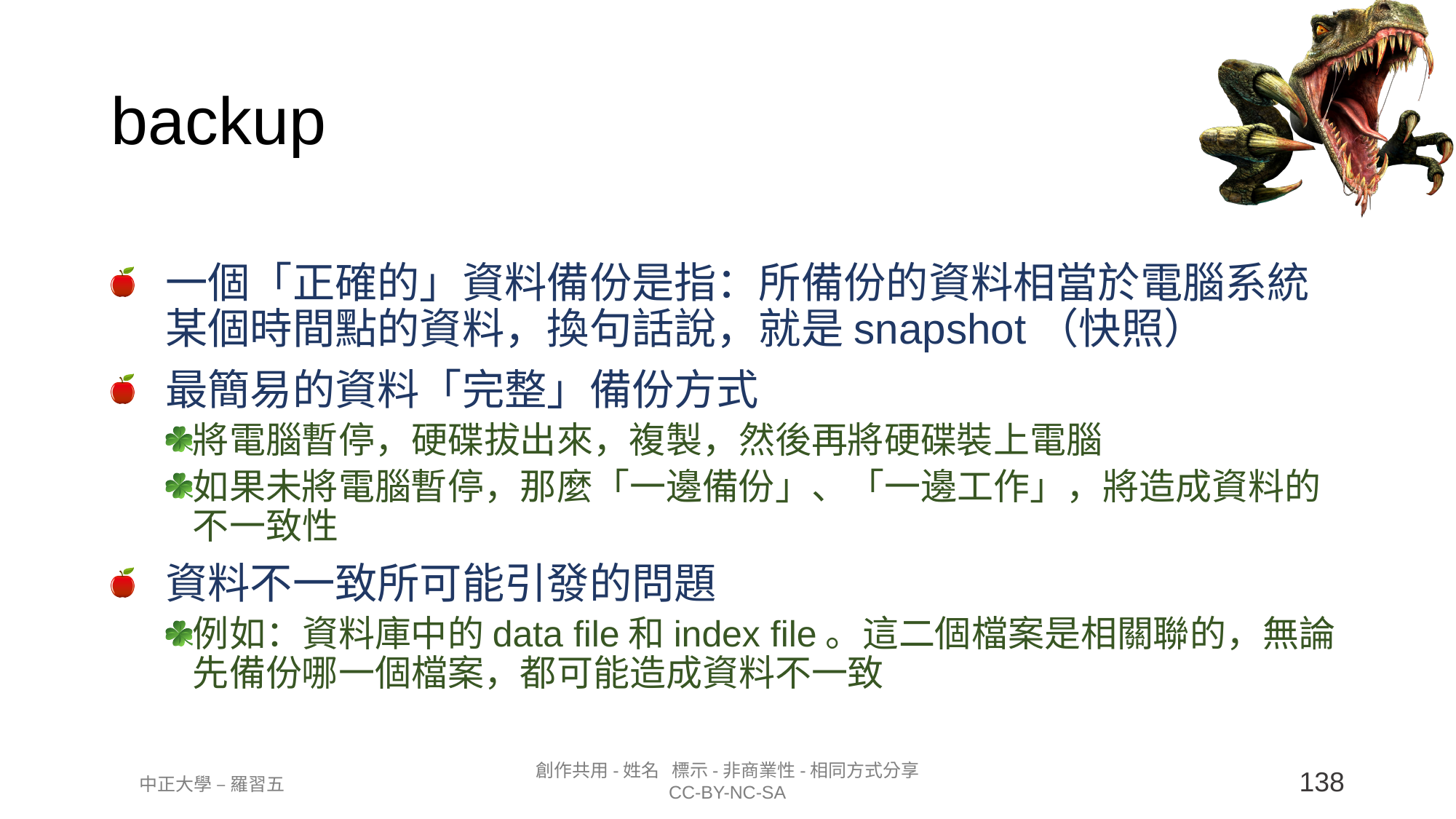

# backup
一個「正確的」資料備份是指：所備份的資料相當於電腦系統某個時間點的資料，換句話說，就是snapshot（快照）
最簡易的資料「完整」備份方式
將電腦暫停，硬碟拔出來，複製，然後再將硬碟裝上電腦
如果未將電腦暫停，那麼「一邊備份」、「一邊工作」，將造成資料的不一致性
資料不一致所可能引發的問題
例如：資料庫中的data file和index file。這二個檔案是相關聯的，無論先備份哪一個檔案，都可能造成資料不一致